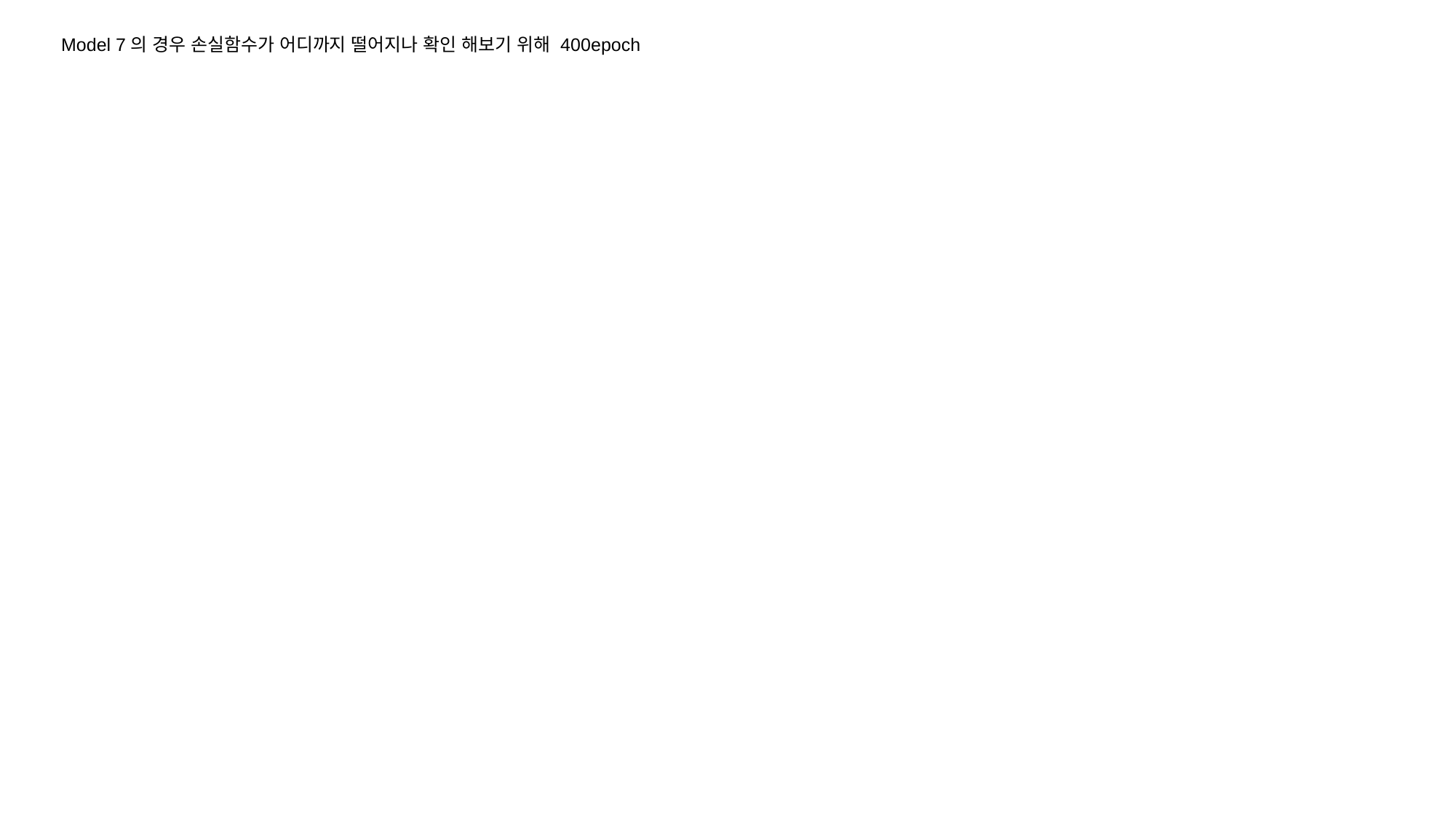

Model 7의 경우 손실함수가 어디까지 떨어지나 확인 해보기 위해 400epoch